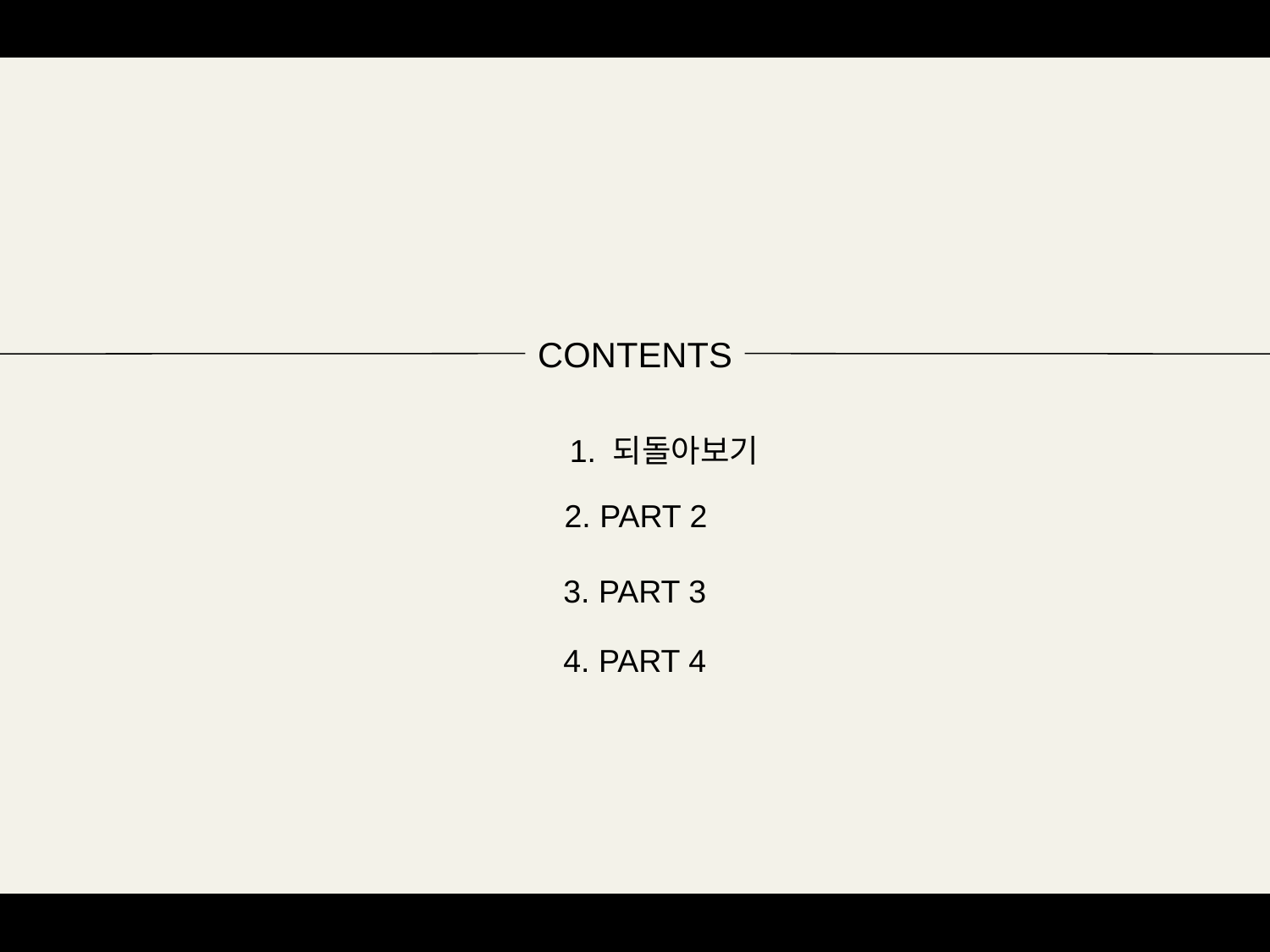

CONTENTS
1. 되돌아보기
2. PART 2
3. PART 3
4. PART 4